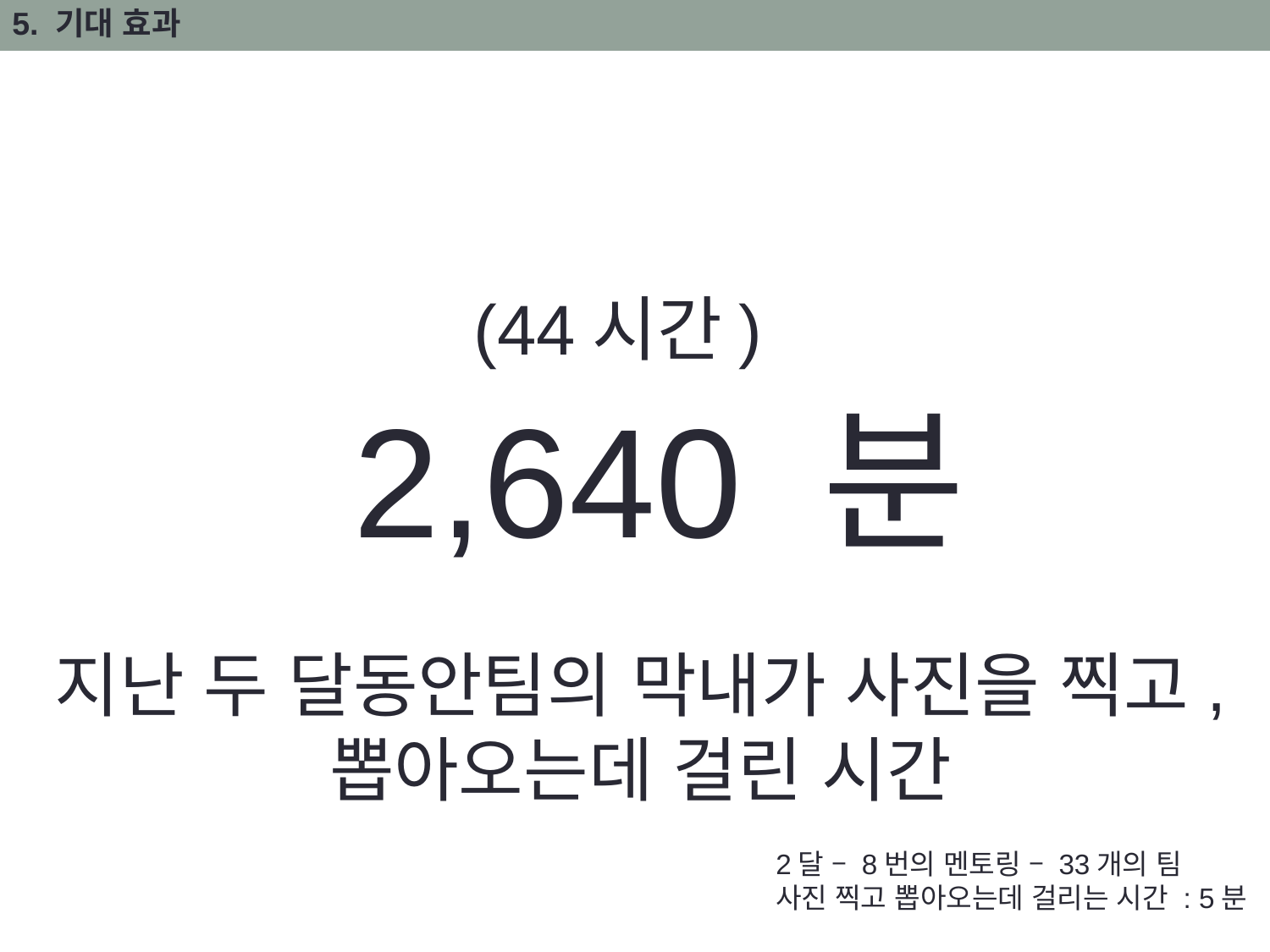

5. 기대 효과
(44시간)
2,640 분
지난 두 달동안팀의 막내가 사진을 찍고,
뽑아오는데 걸린 시간
2달 – 8번의 멘토링 – 33개의 팀
사진 찍고 뽑아오는데 걸리는 시간 : 5분